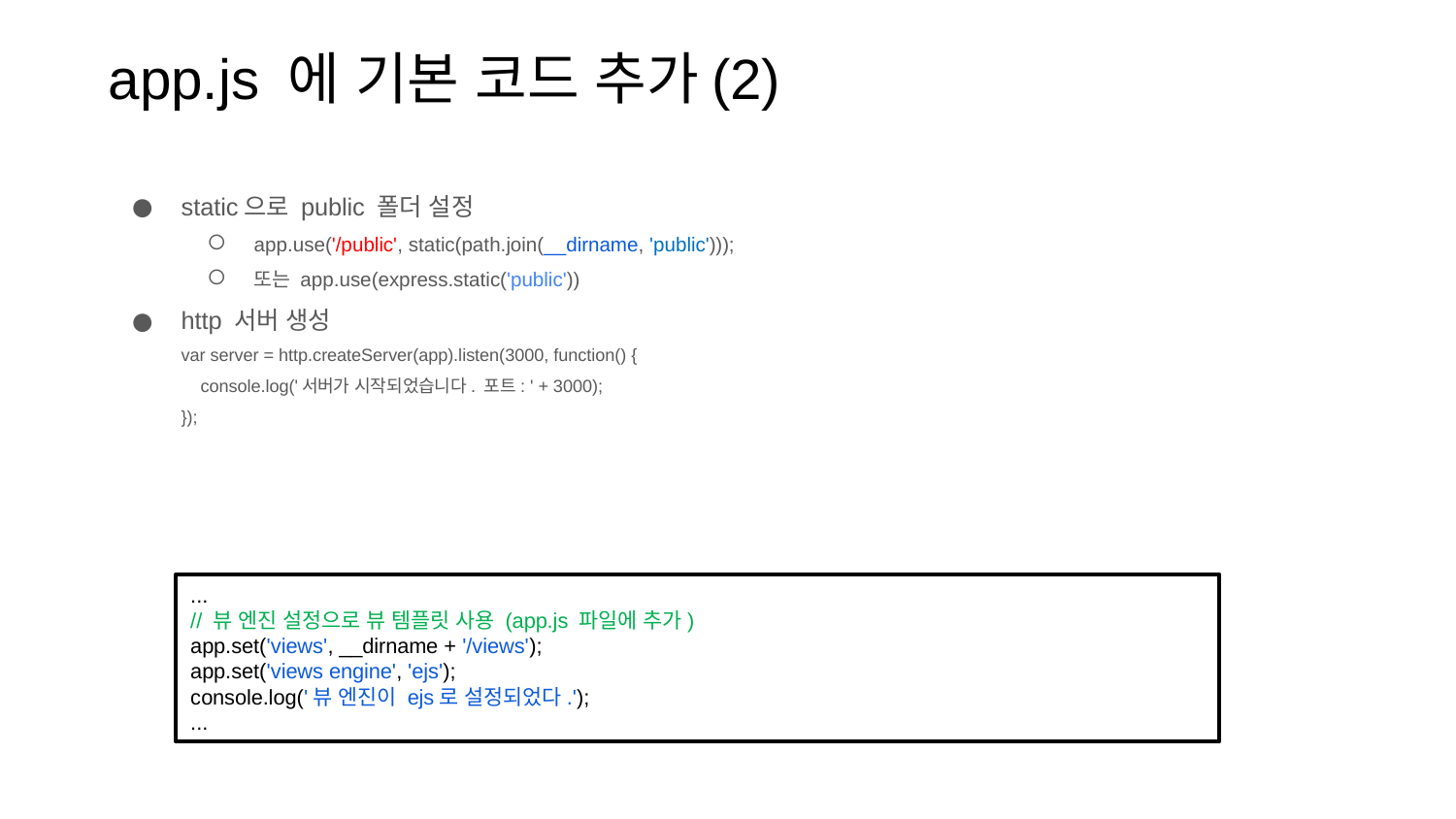

app.js 에 기본 코드 추가(2)
static으로 public 폴더 설정
app.use('/public', static(path.join(__dirname, 'public')));
또는 app.use(express.static('public'))
http 서버 생성
var server = http.createServer(app).listen(3000, function() {
    console.log('서버가 시작되었습니다. 포트: ' + 3000);
});
...
// 뷰 엔진 설정으로 뷰 템플릿 사용 (app.js 파일에 추가)
app.set('views', __dirname + '/views');
app.set('views engine', 'ejs');
console.log('뷰 엔진이 ejs로 설정되었다.');
...